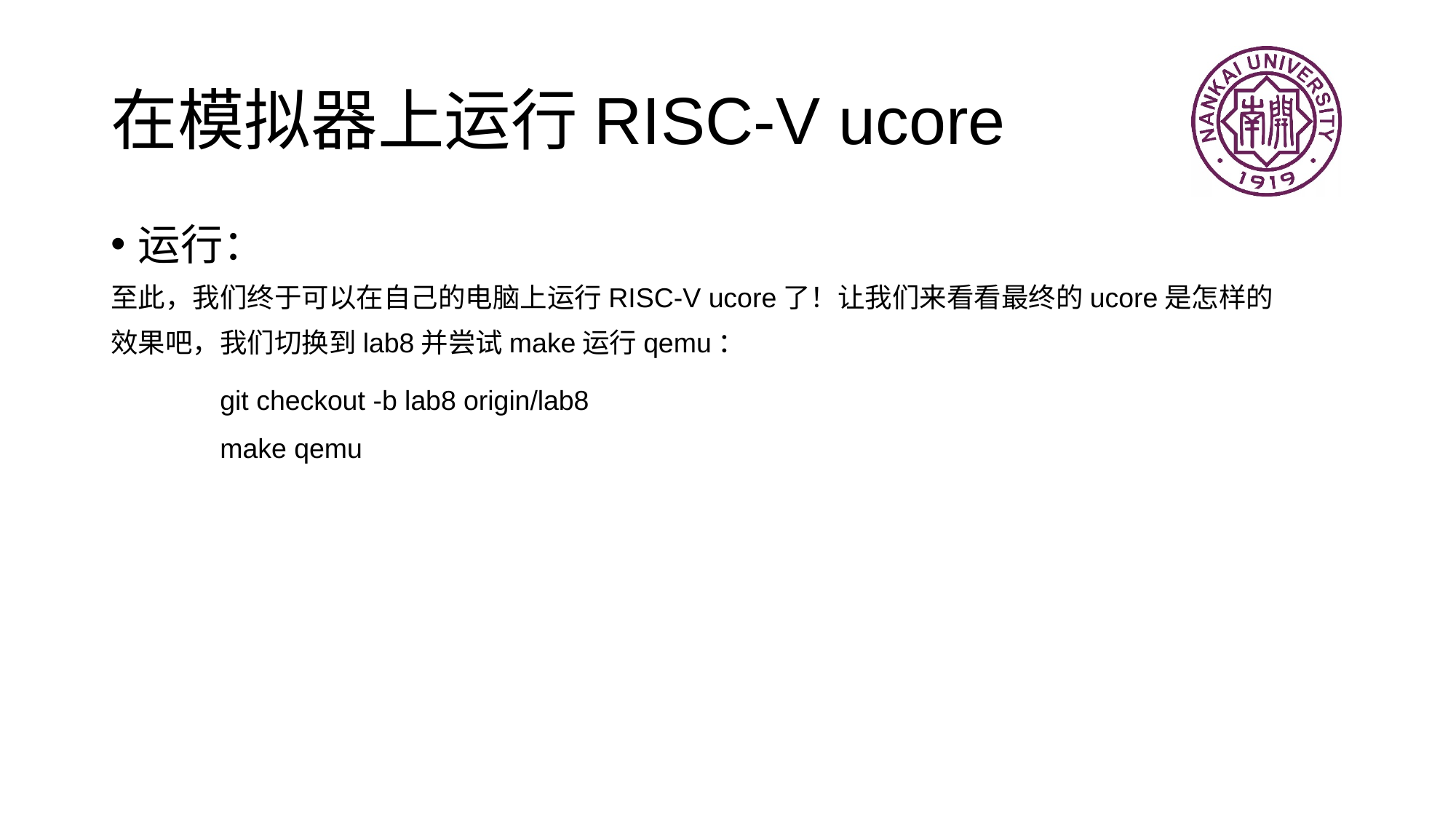

# 在模拟器上运行RISC-V ucore
运行：
至此，我们终于可以在自己的电脑上运行RISC-V ucore了！让我们来看看最终的ucore是怎样的
效果吧，我们切换到lab8并尝试make运行qemu：
	git checkout -b lab8 origin/lab8
	make qemu